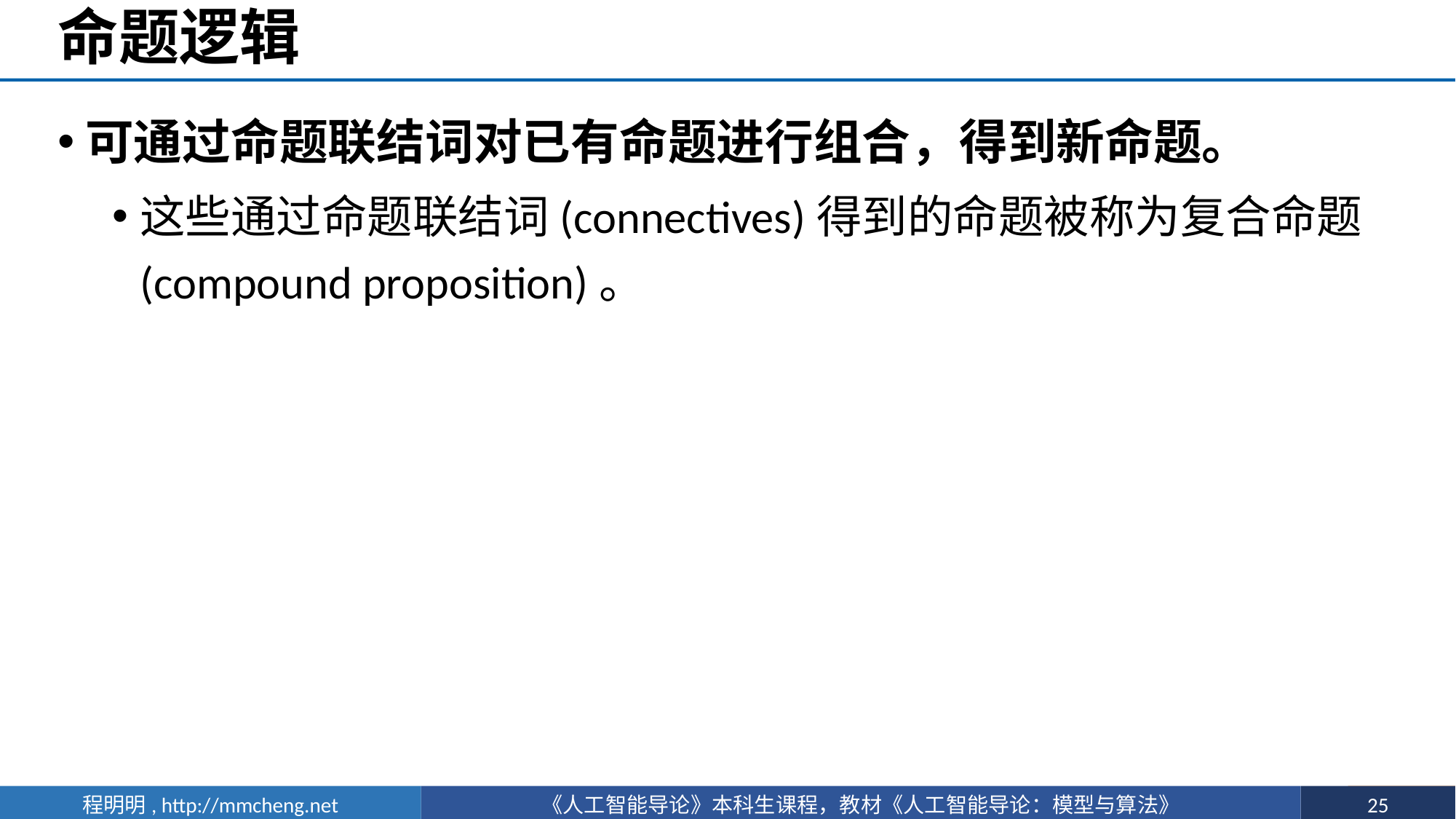

# 命题逻辑
可通过命题联结词对已有命题进行组合，得到新命题。
这些通过命题联结词(connectives)得到的命题被称为复合命题(compound proposition)。